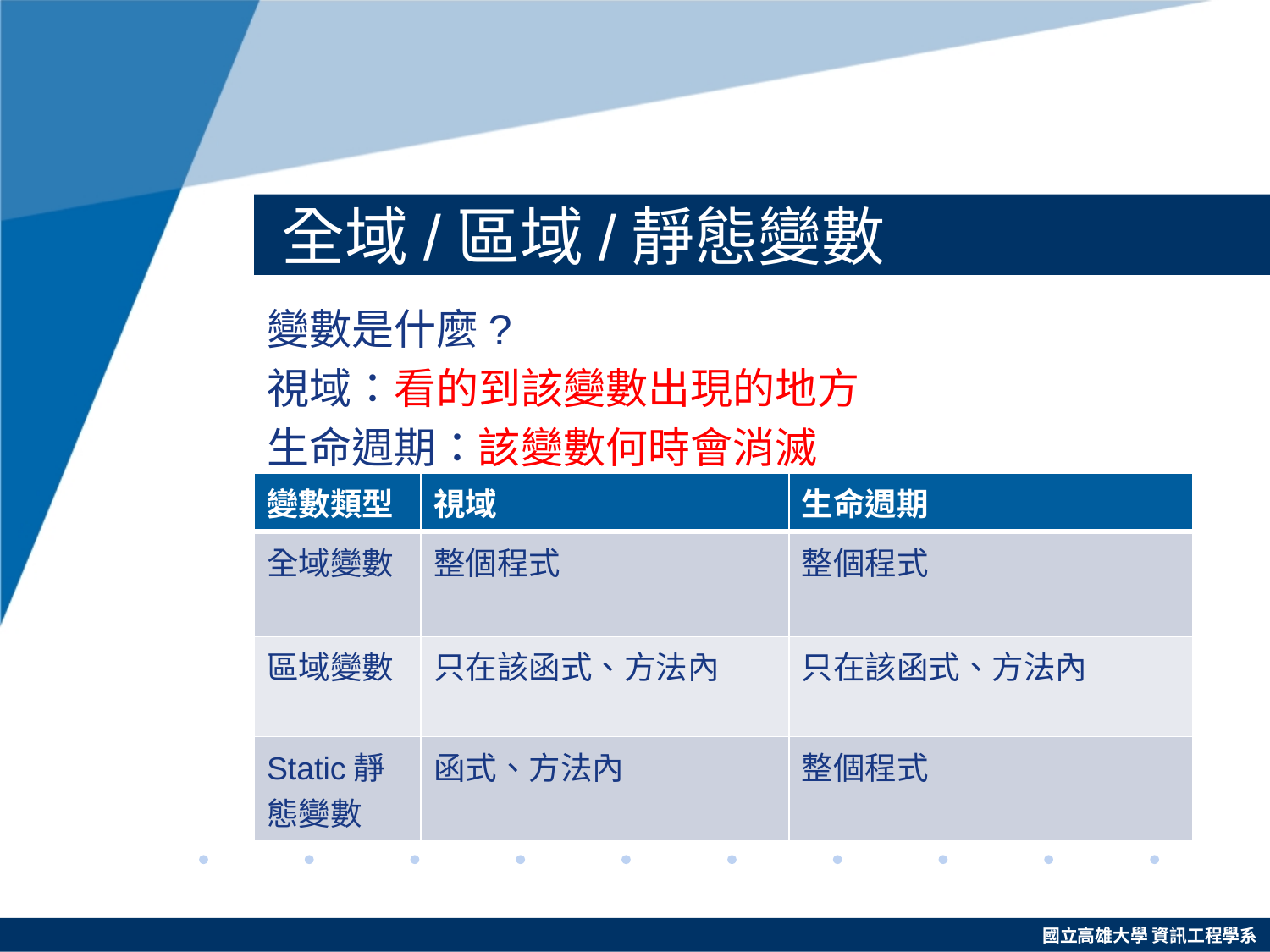

# 全域/區域/靜態變數
變數是什麼?
視域：看的到該變數出現的地方
生命週期：該變數何時會消滅

| 變數類型 | 視域 | 生命週期 |
| --- | --- | --- |
| 全域變數 | 整個程式 | 整個程式 |
| 區域變數 | 只在該函式、方法內 | 只在該函式、方法內 |
| Static靜態變數 | 函式、方法內 | 整個程式 |